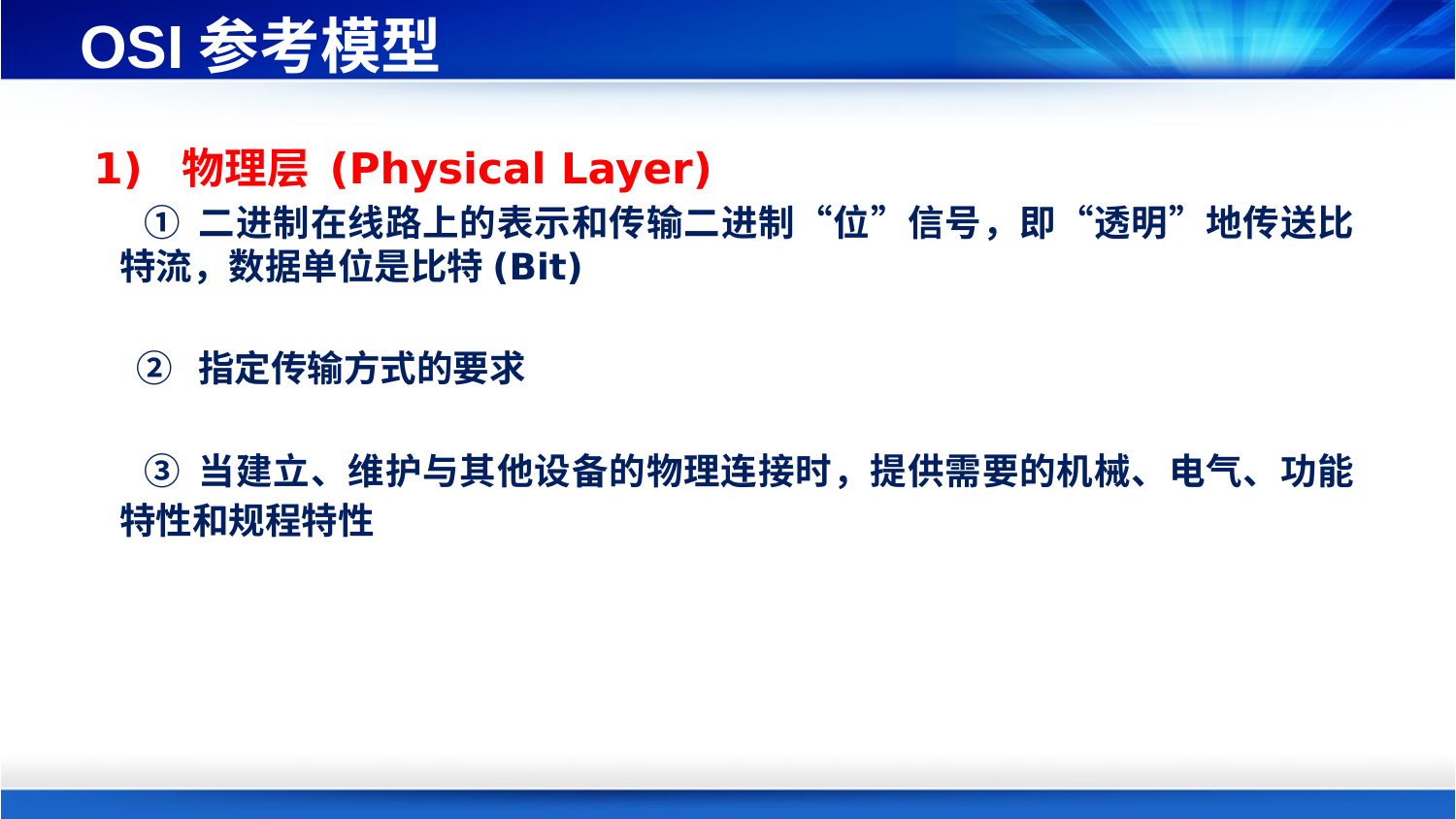

# OSI参考模型
 1)  物理层 (Physical Layer)
       ① 二进制在线路上的表示和传输二进制“位”信号，即“透明”地传送比特流，数据单位是比特(Bit)

       ②  指定传输方式的要求

       ③ 当建立、维护与其他设备的物理连接时，提供需要的机械、电气、功能特性和规程特性